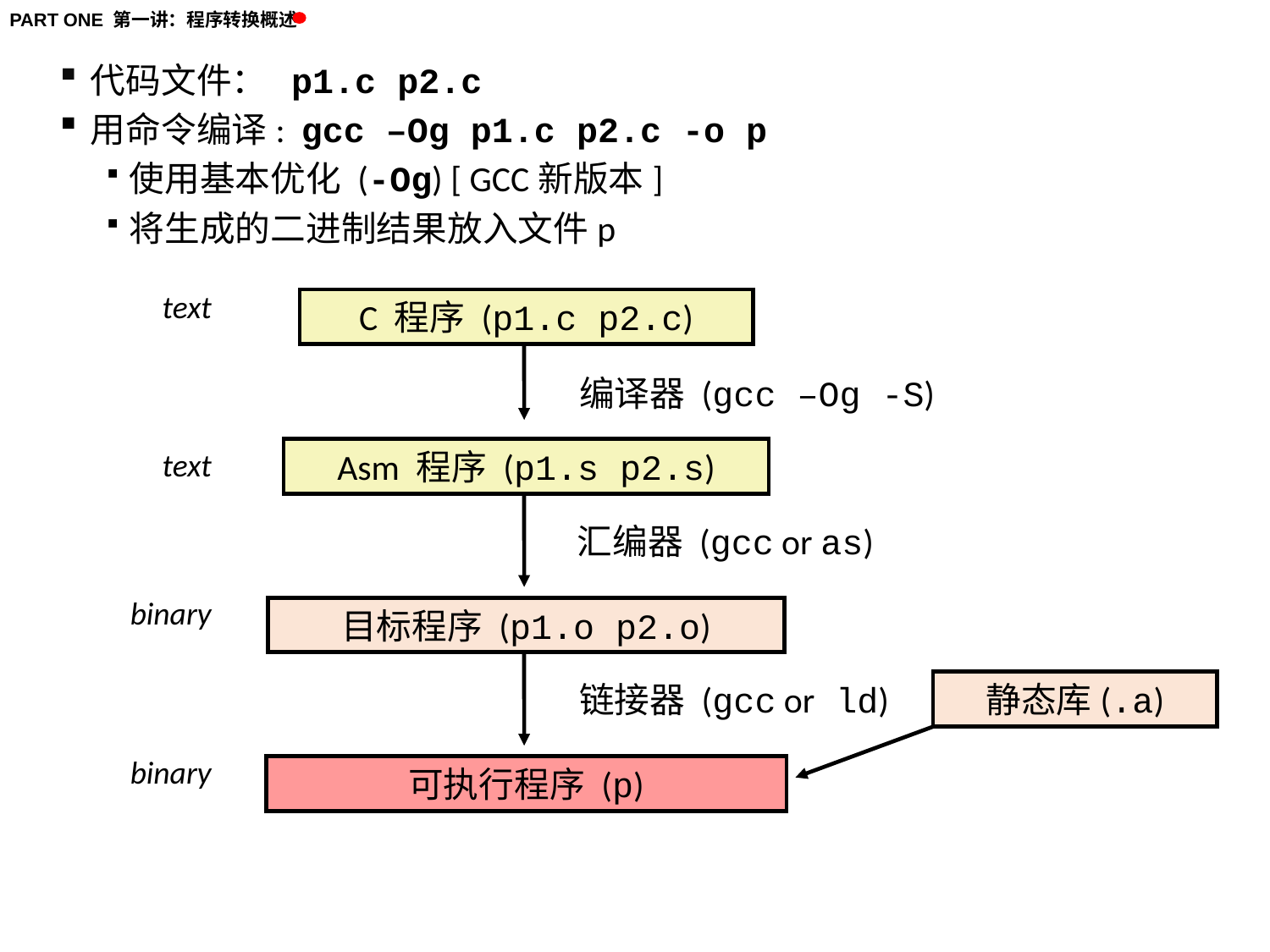

PART ONE 第一讲：程序转换概述

代码文件：  p1.c p2.c
用命令编译:  gcc –Og p1.c p2.c -o p
使用基本优化 (-Og) [ GCC新版本]
将生成的二进制结果放入文件p
text
C 程序 (p1.c p2.c)

编译器 (gcc –Og -S)
text
Asm 程序 (p1.s p2.s)

汇编器 (gcc or as)
binary
目标程序 (p1.o p2.o)

链接器 (gcc or ld)
静态库(.a)

binary
可执行程序 (p)